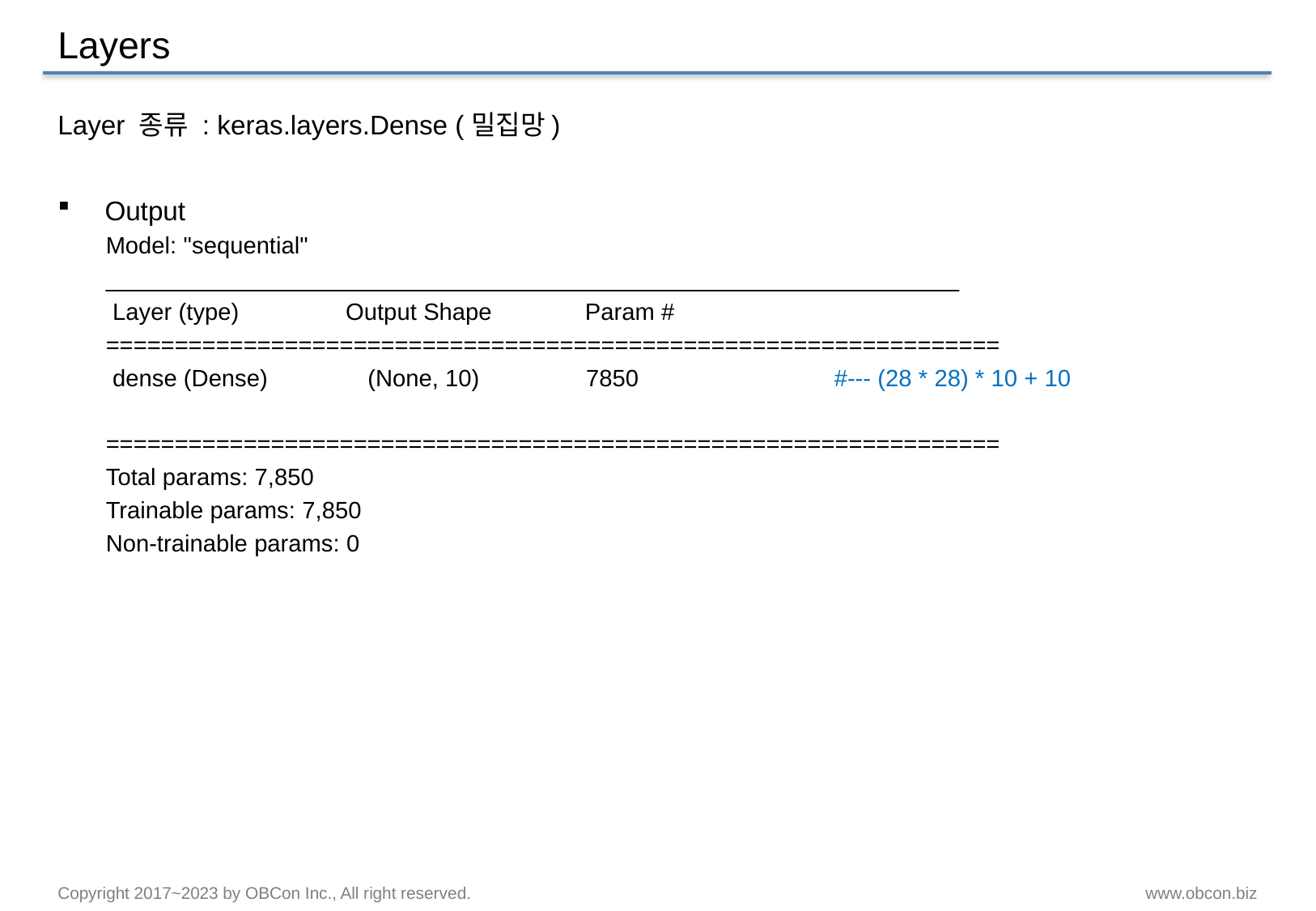

# Layers
Layer 종류 : keras.layers.Dense (밀집망)
Output
Model: "sequential"
_________________________________________________________________
 Layer (type)                Output Shape              Param #
=================================================================
 dense (Dense)               (None, 10)                7850		#--- (28 * 28) * 10 + 10

=================================================================
Total params: 7,850
Trainable params: 7,850
Non-trainable params: 0